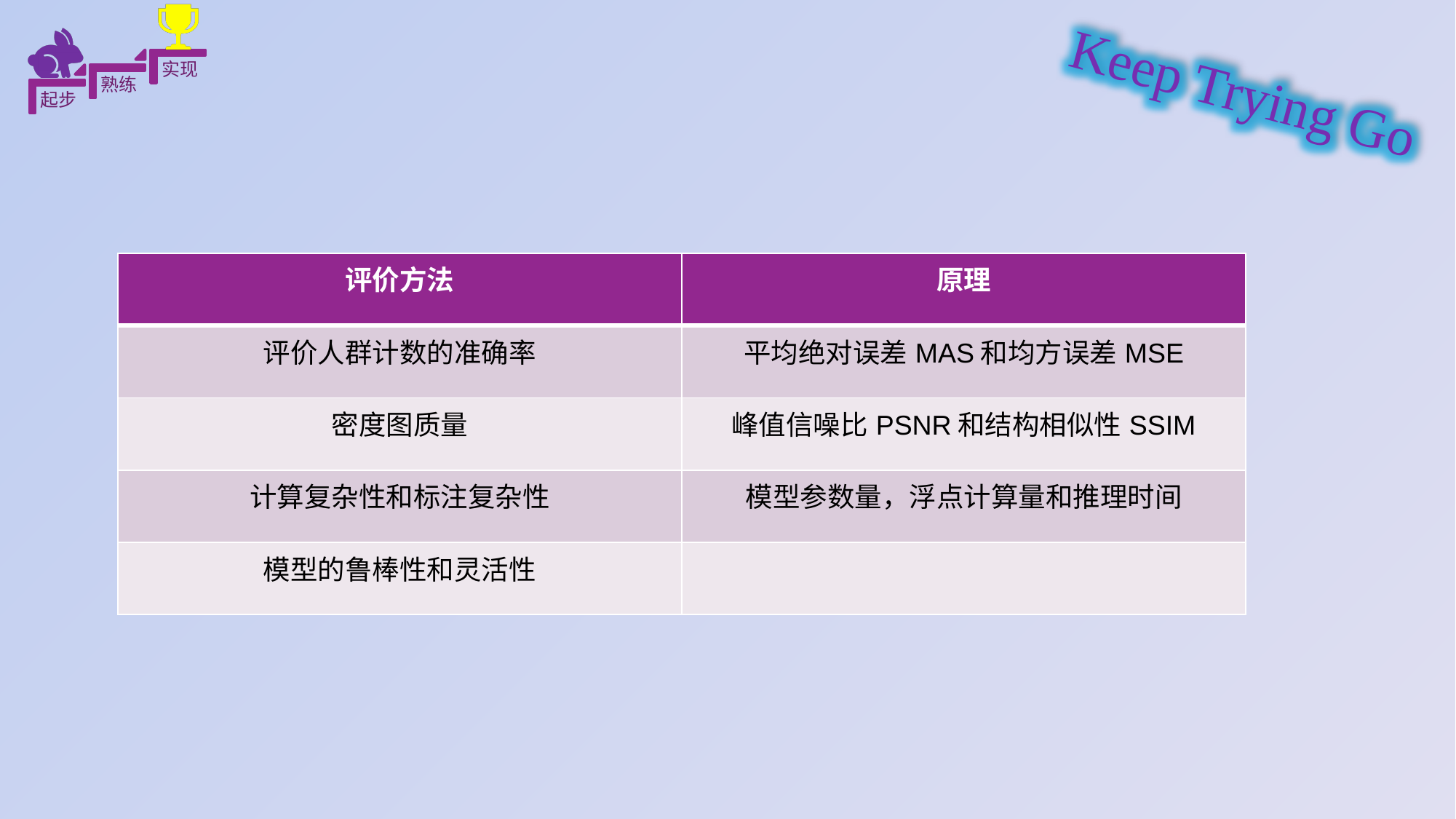

| 评价方法 | 原理 |
| --- | --- |
| 评价人群计数的准确率 | 平均绝对误差MAS和均方误差MSE |
| 密度图质量 | 峰值信噪比PSNR和结构相似性SSIM |
| 计算复杂性和标注复杂性 | 模型参数量，浮点计算量和推理时间 |
| 模型的鲁棒性和灵活性 |  |